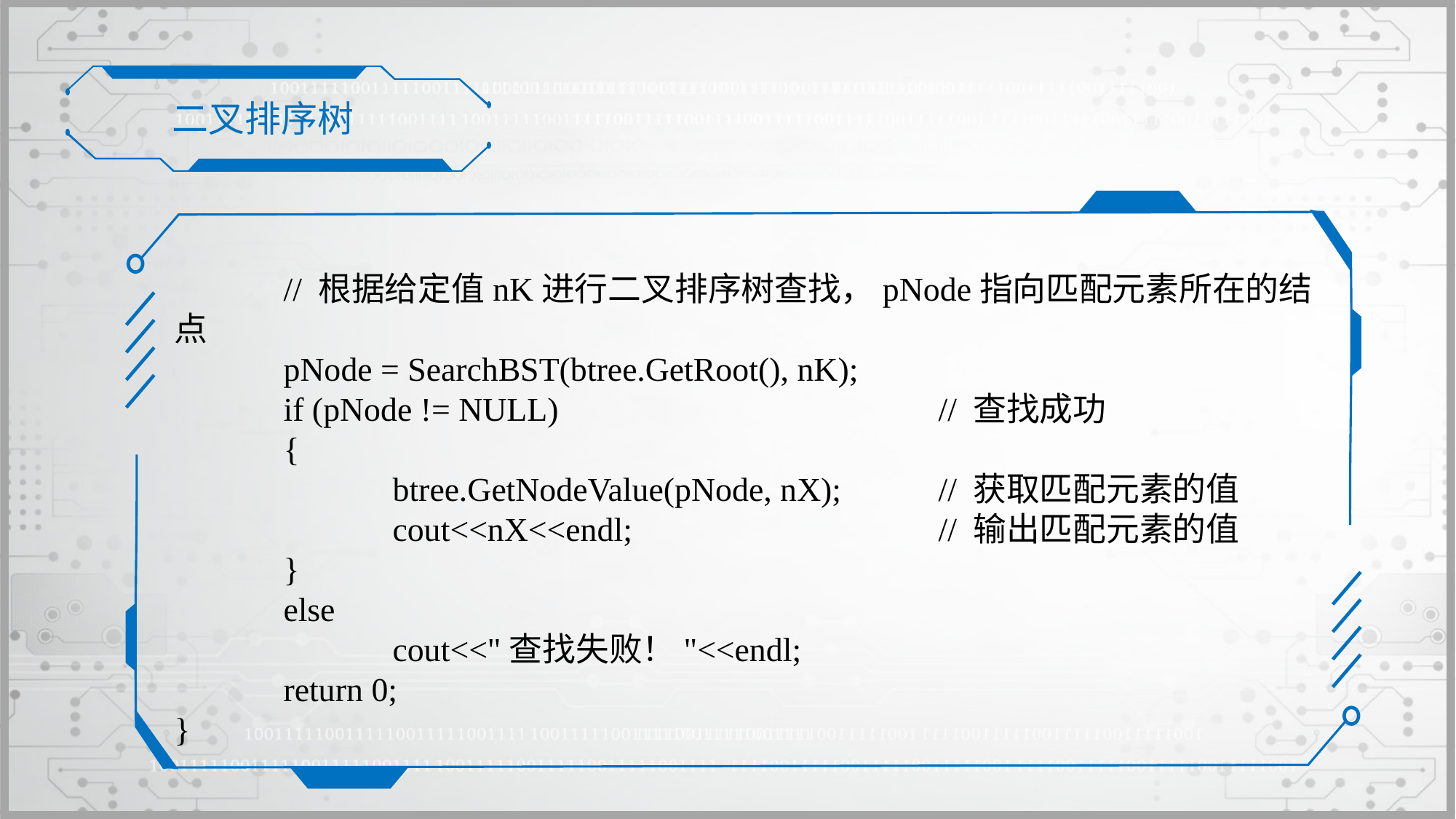

二叉排序树

	// 根据给定值nK进行二叉排序树查找，pNode指向匹配元素所在的结点
	pNode = SearchBST(btree.GetRoot(), nK);
	if (pNode != NULL)				// 查找成功
	{
		btree.GetNodeValue(pNode, nX);	// 获取匹配元素的值
		cout<<nX<<endl;			// 输出匹配元素的值
	}
	else
		cout<<"查找失败！"<<endl;
	return 0;
}